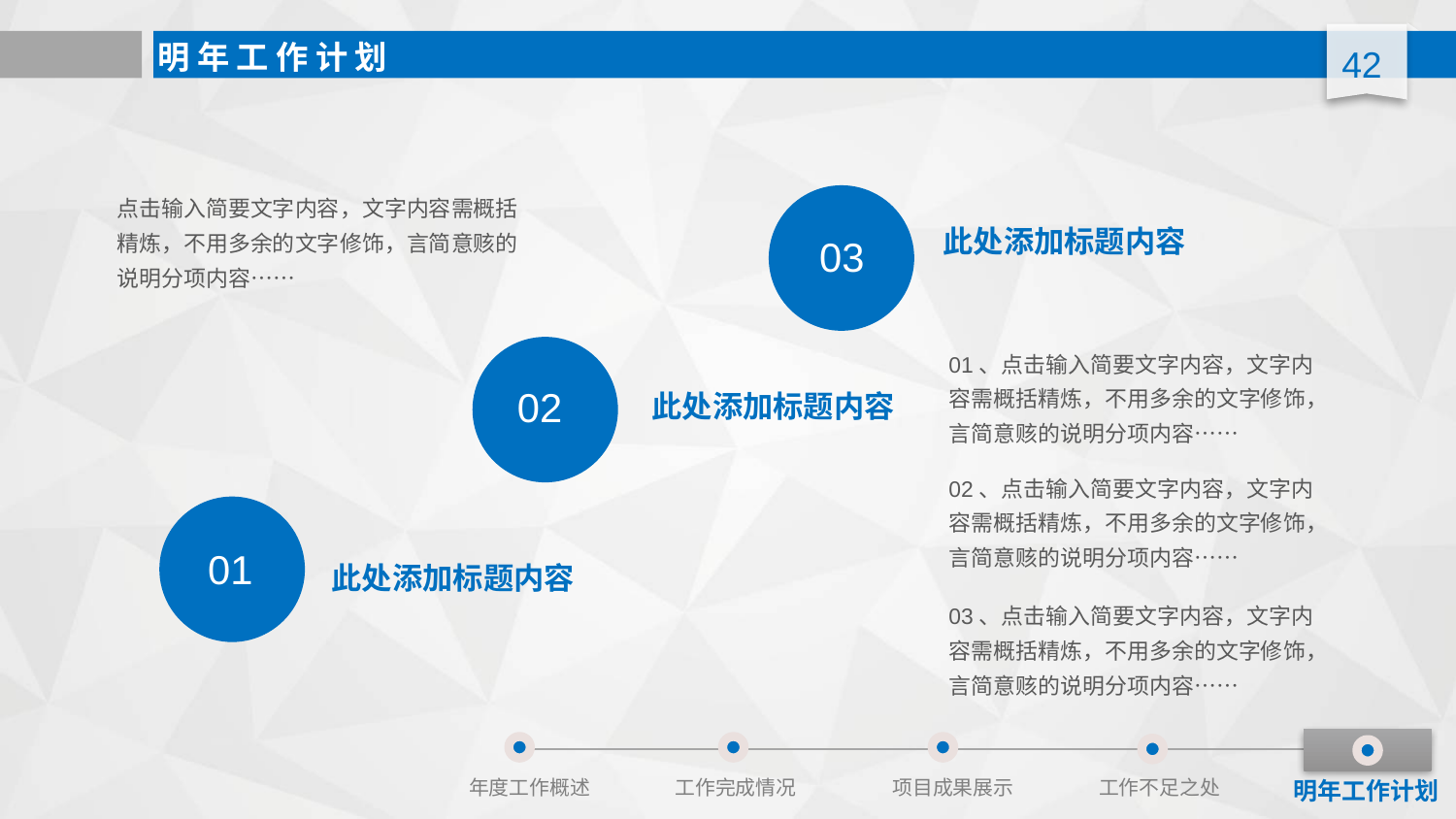

明 年 工 作 计 划
点击输入简要文字内容，文字内容需概括精炼，不用多余的文字修饰，言简意赅的说明分项内容……

03
此处添加标题内容
01、点击输入简要文字内容，文字内容需概括精炼，不用多余的文字修饰，言简意赅的说明分项内容……

02
此处添加标题内容
02、点击输入简要文字内容，文字内容需概括精炼，不用多余的文字修饰，言简意赅的说明分项内容……

01
此处添加标题内容
03、点击输入简要文字内容，文字内容需概括精炼，不用多余的文字修饰，言简意赅的说明分项内容……